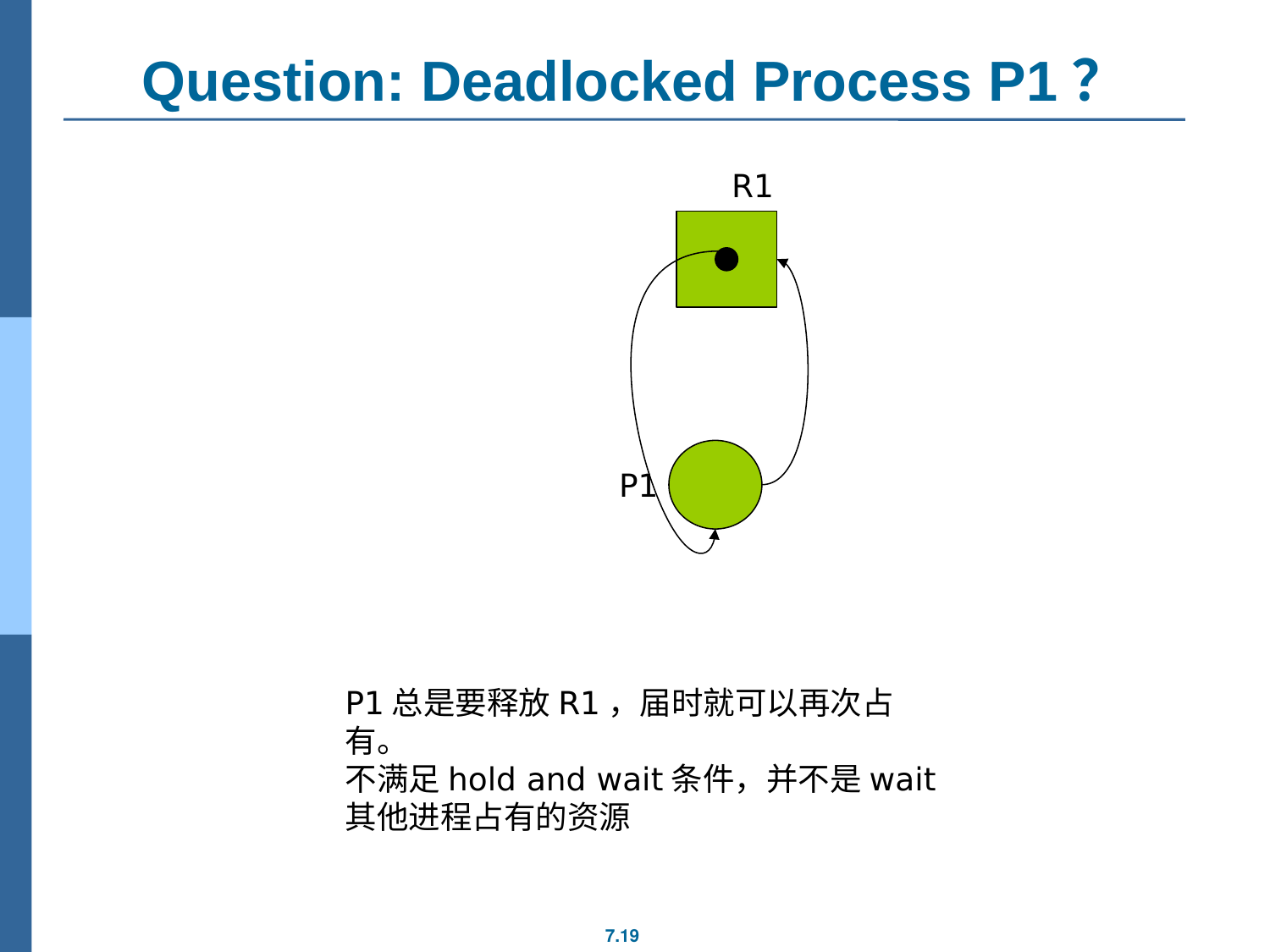

# Question: Deadlocked Process P1？
R1

P1
P1总是要释放R1，届时就可以再次占有。
不满足hold and wait条件，并不是wait其他进程占有的资源